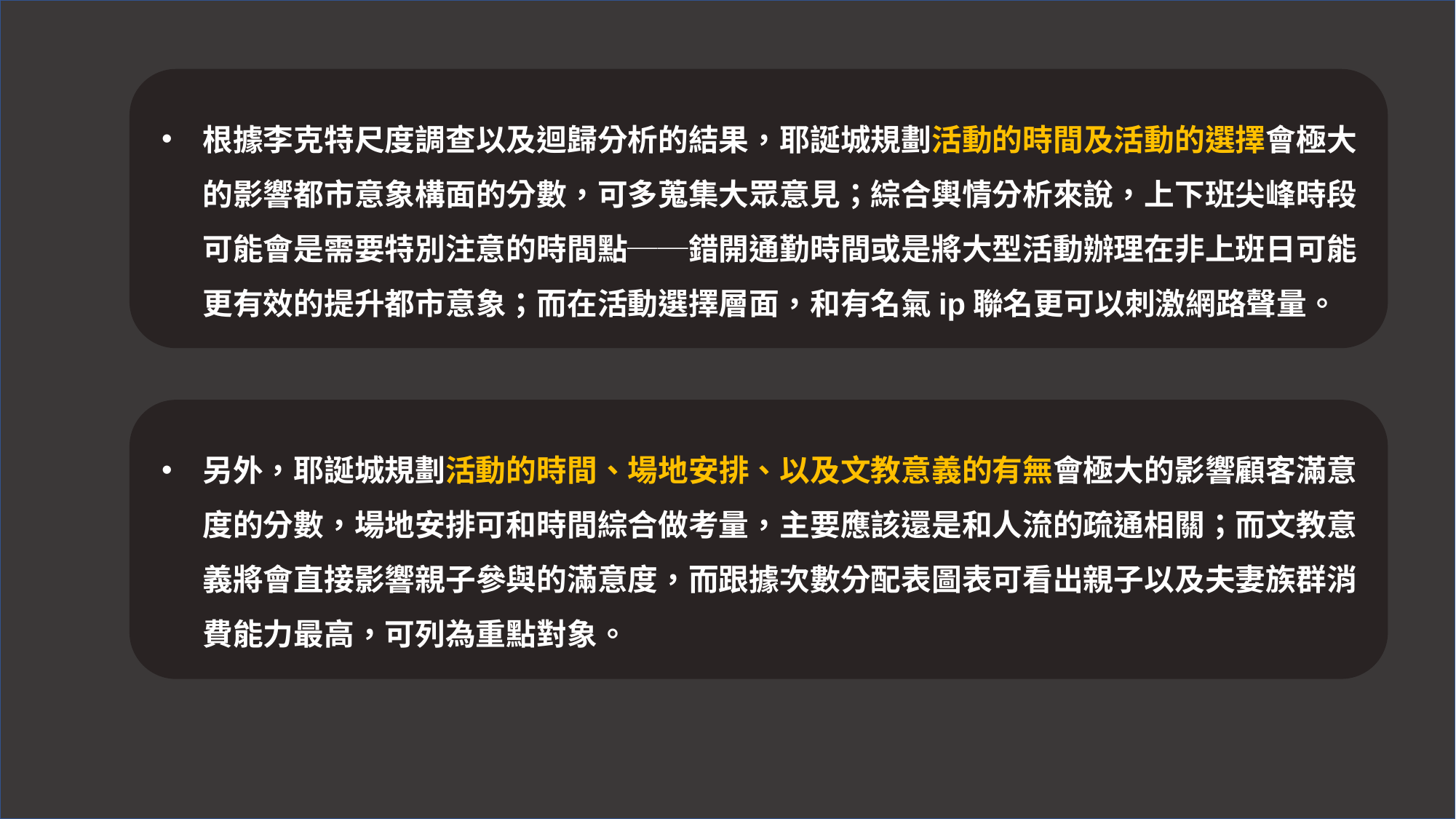

根據李克特尺度調查以及迴歸分析的結果，耶誕城規劃活動的時間及活動的選擇會極大的影響都市意象構面的分數，可多蒐集大眾意見；綜合輿情分析來說，上下班尖峰時段可能會是需要特別注意的時間點──錯開通勤時間或是將大型活動辦理在非上班日可能更有效的提升都市意象；而在活動選擇層面，和有名氣ip聯名更可以刺激網路聲量。

另外，耶誕城規劃活動的時間、場地安排、以及文教意義的有無會極大的影響顧客滿意度的分數，場地安排可和時間綜合做考量，主要應該還是和人流的疏通相關；而文教意義將會直接影響親子參與的滿意度，而跟據次數分配表圖表可看出親子以及夫妻族群消費能力最高，可列為重點對象。